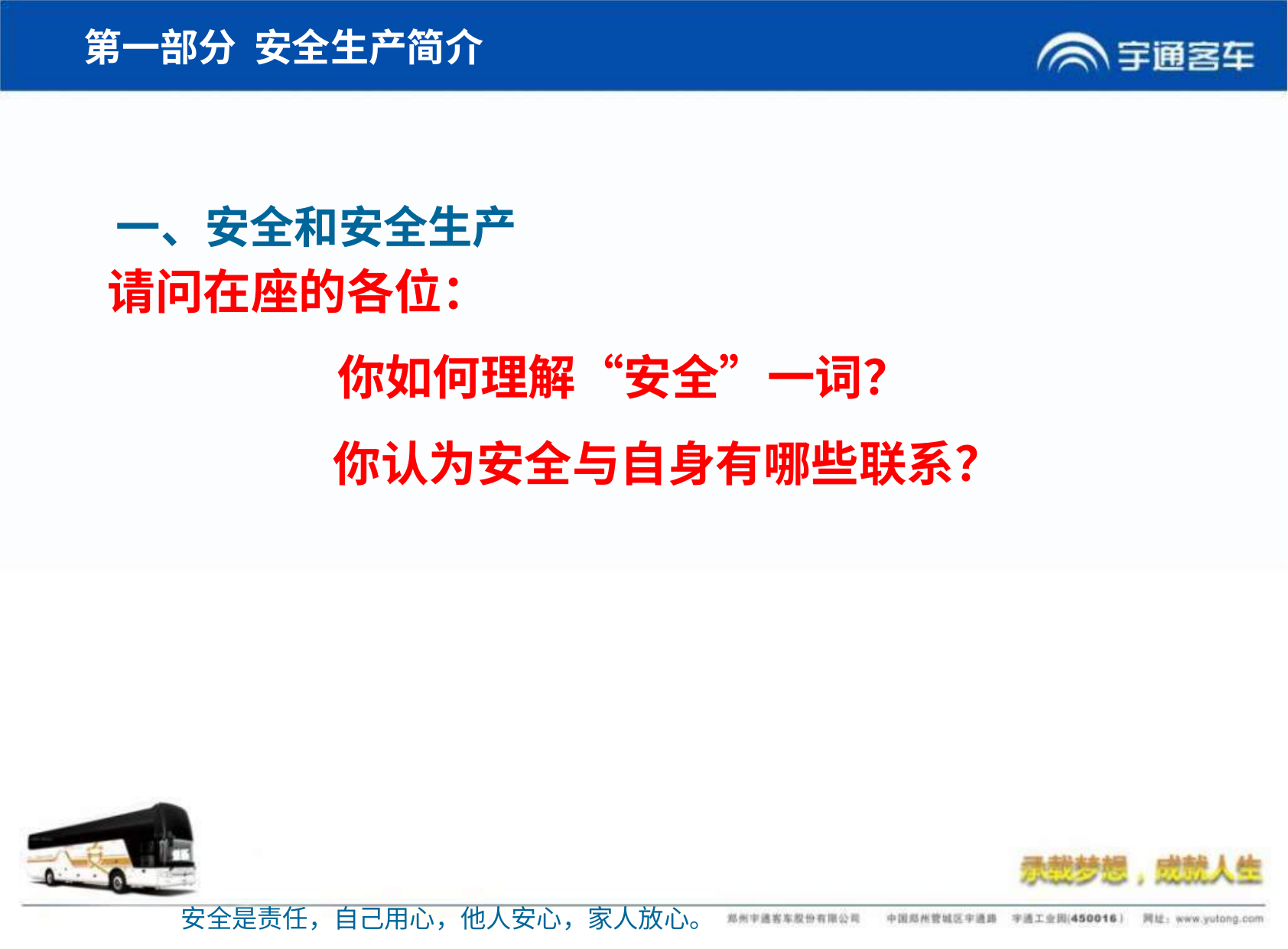

第一部分  安全生产简介
一、安全和安全生产

请问在座的各位：
你如何理解“安全”一词？
       你认为安全与自身有哪些联系？